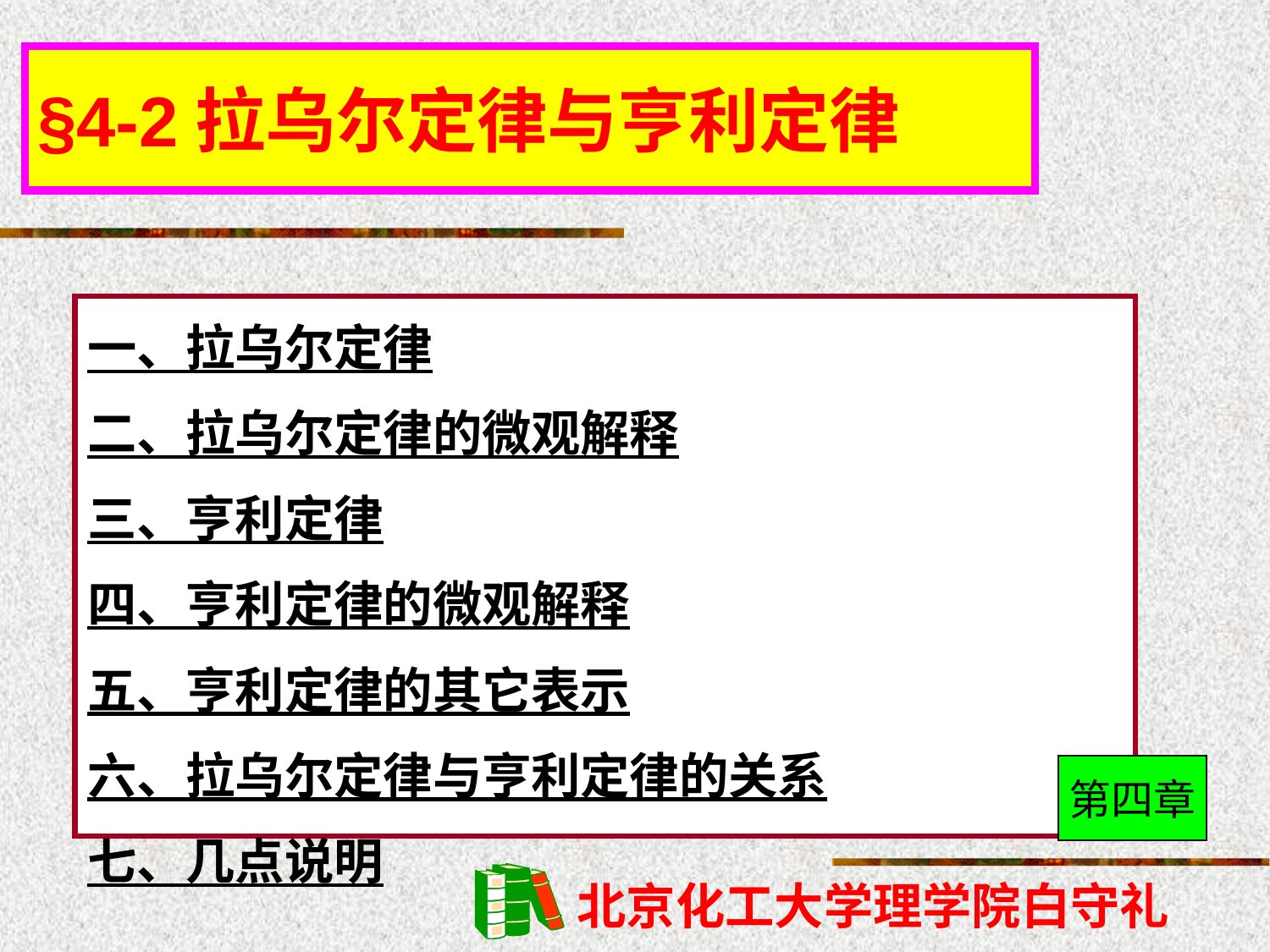

§4-2拉乌尔定律与亨利定律
一、拉乌尔定律
二、拉乌尔定律的微观解释
三、亨利定律
四、亨利定律的微观解释
五、亨利定律的其它表示
六、拉乌尔定律与亨利定律的关系
七、几点说明
第四章